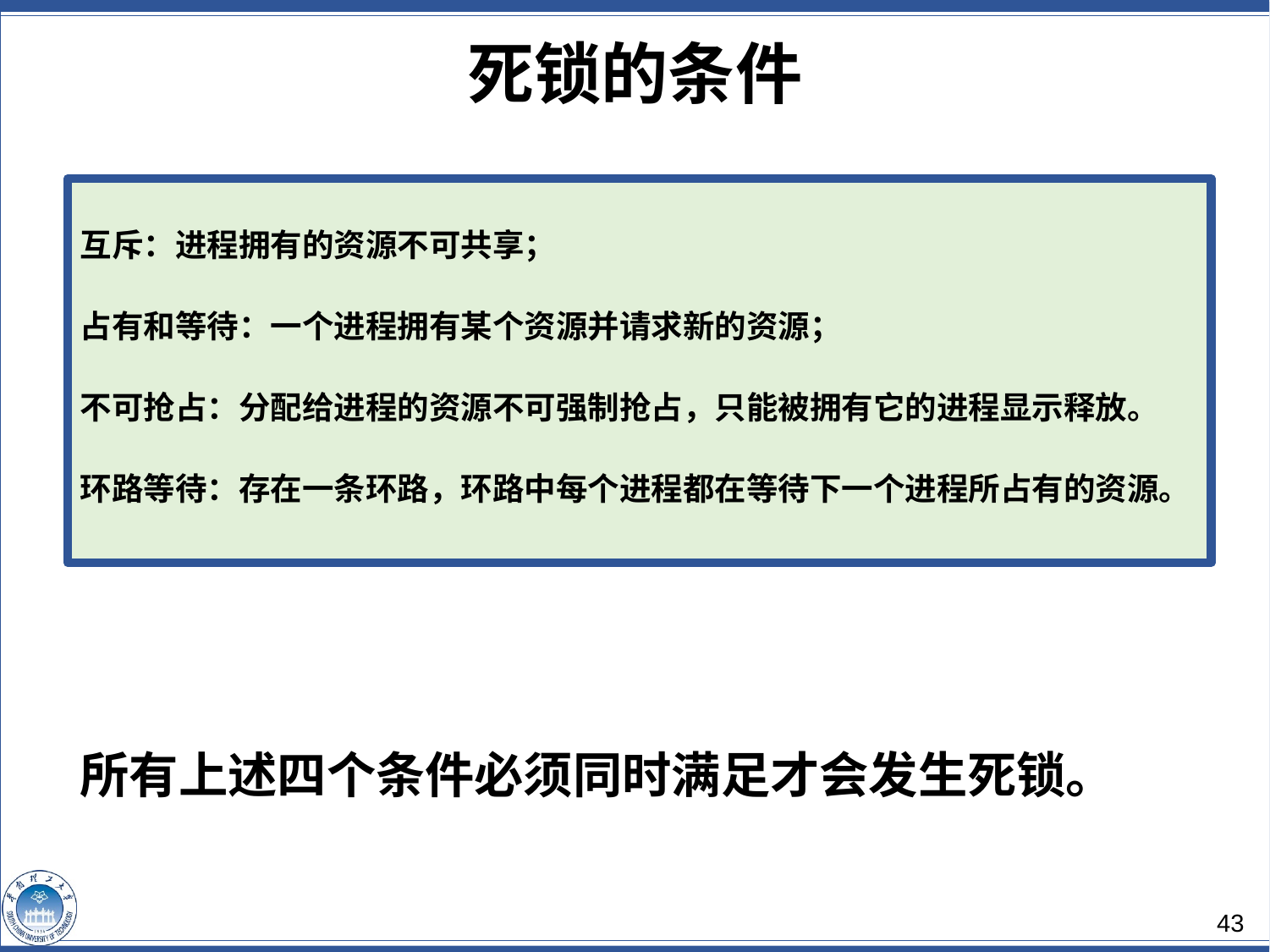

死锁的条件

互斥：进程拥有的资源不可共享；

占有和等待：一个进程拥有某个资源并请求新的资源；

不可抢占：分配给进程的资源不可强制抢占，只能被拥有它的进程显示释放。

环路等待：存在一条环路，环路中每个进程都在等待下一个进程所占有的资源。
所有上述四个条件必须同时满足才会发生死锁。
43